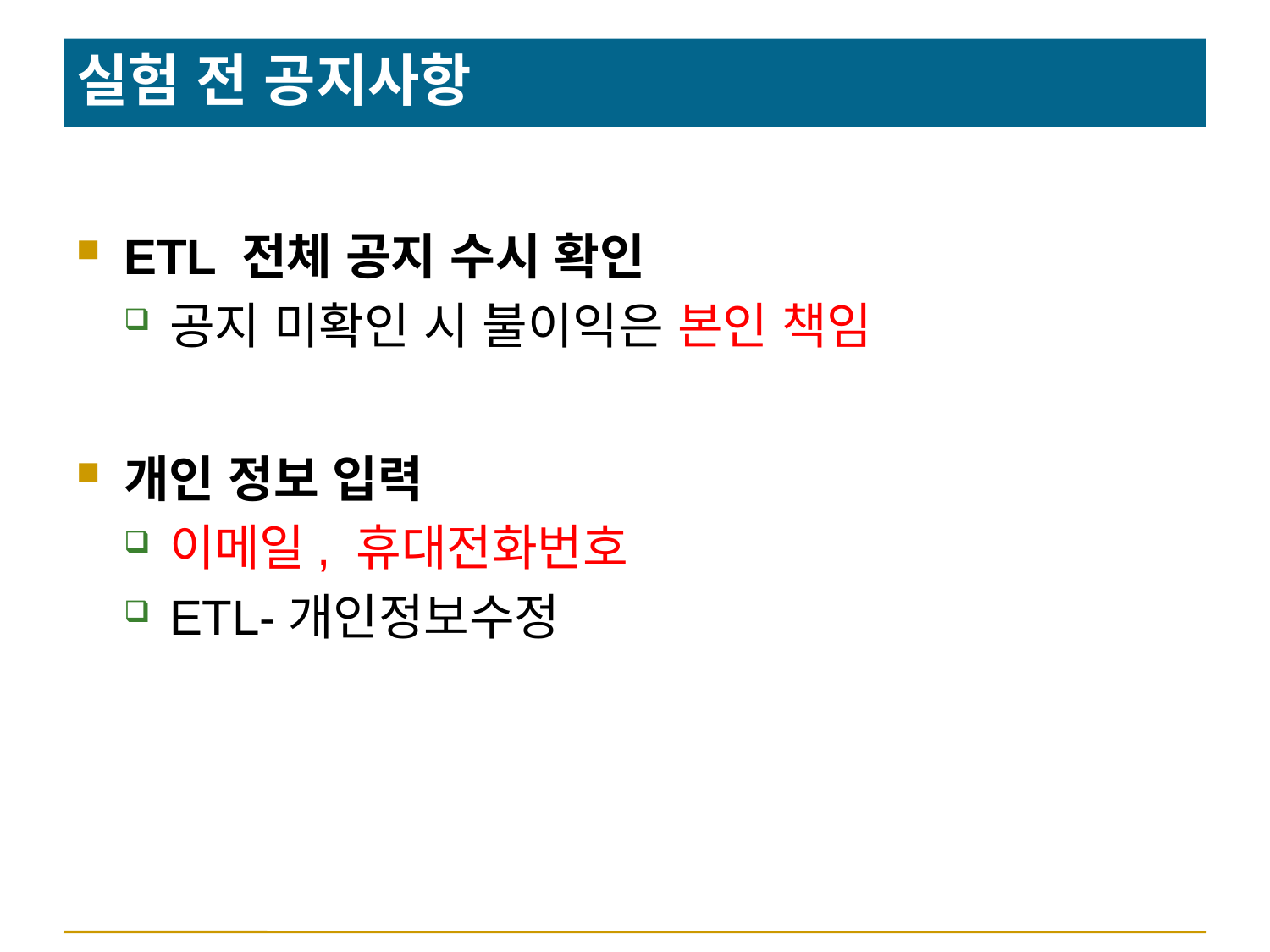

# 실험 전 공지사항
ETL 전체 공지 수시 확인
공지 미확인 시 불이익은 본인 책임

개인 정보 입력
이메일, 휴대전화번호
ETL-개인정보수정